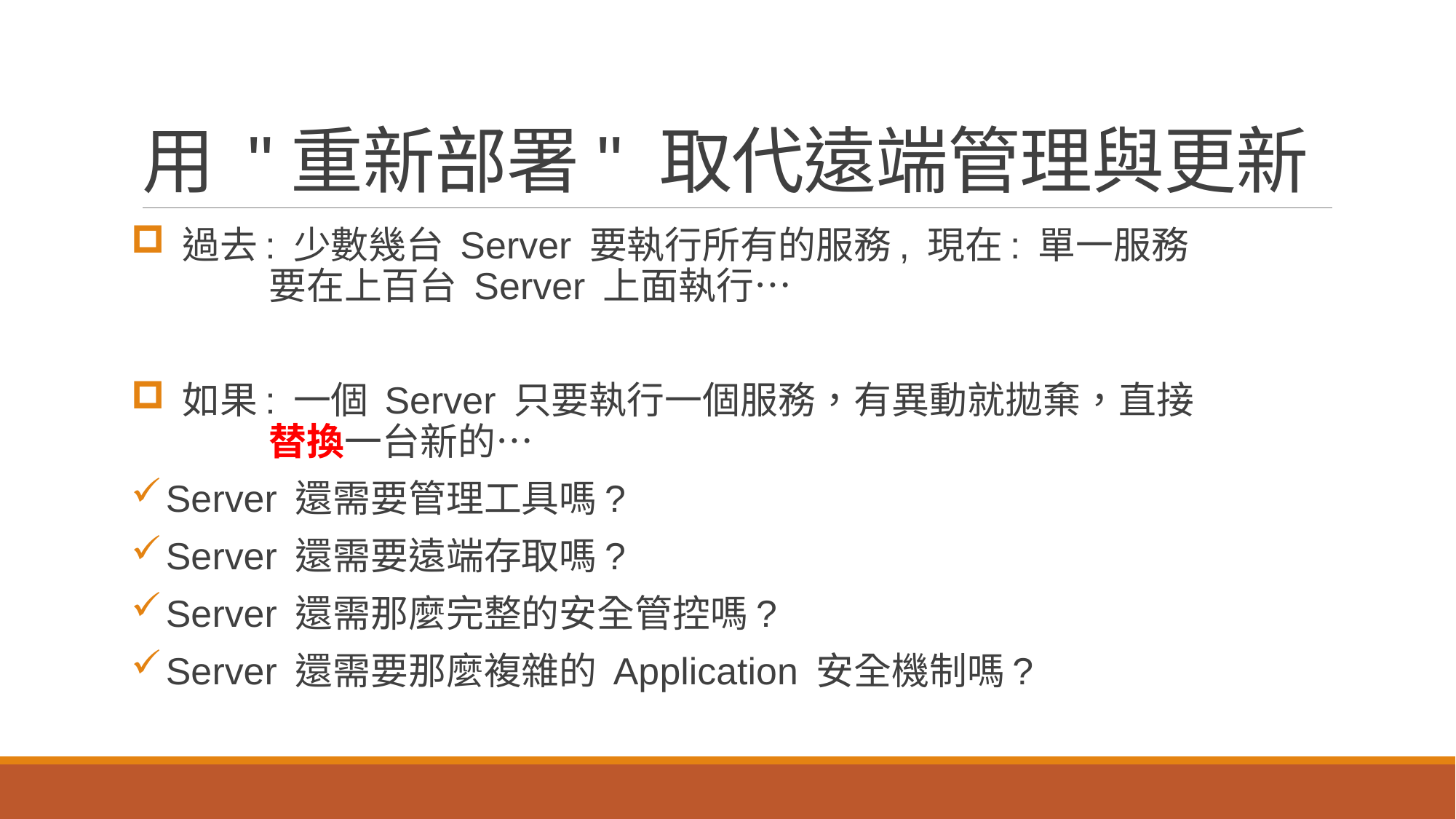

# 用 "重新部署" 取代遠端管理與更新
  過去: 少數幾台 Server 要執行所有的服務, 現在: 單一服務
               要在上百台 Server 上面執行…

  如果: 一個 Server 只要執行一個服務，有異動就拋棄，直接
	     替換一台新的…
 Server 還需要管理工具嗎?
 Server 還需要遠端存取嗎?
 Server 還需那麼完整的安全管控嗎?
 Server 還需要那麼複雜的 Application 安全機制嗎?